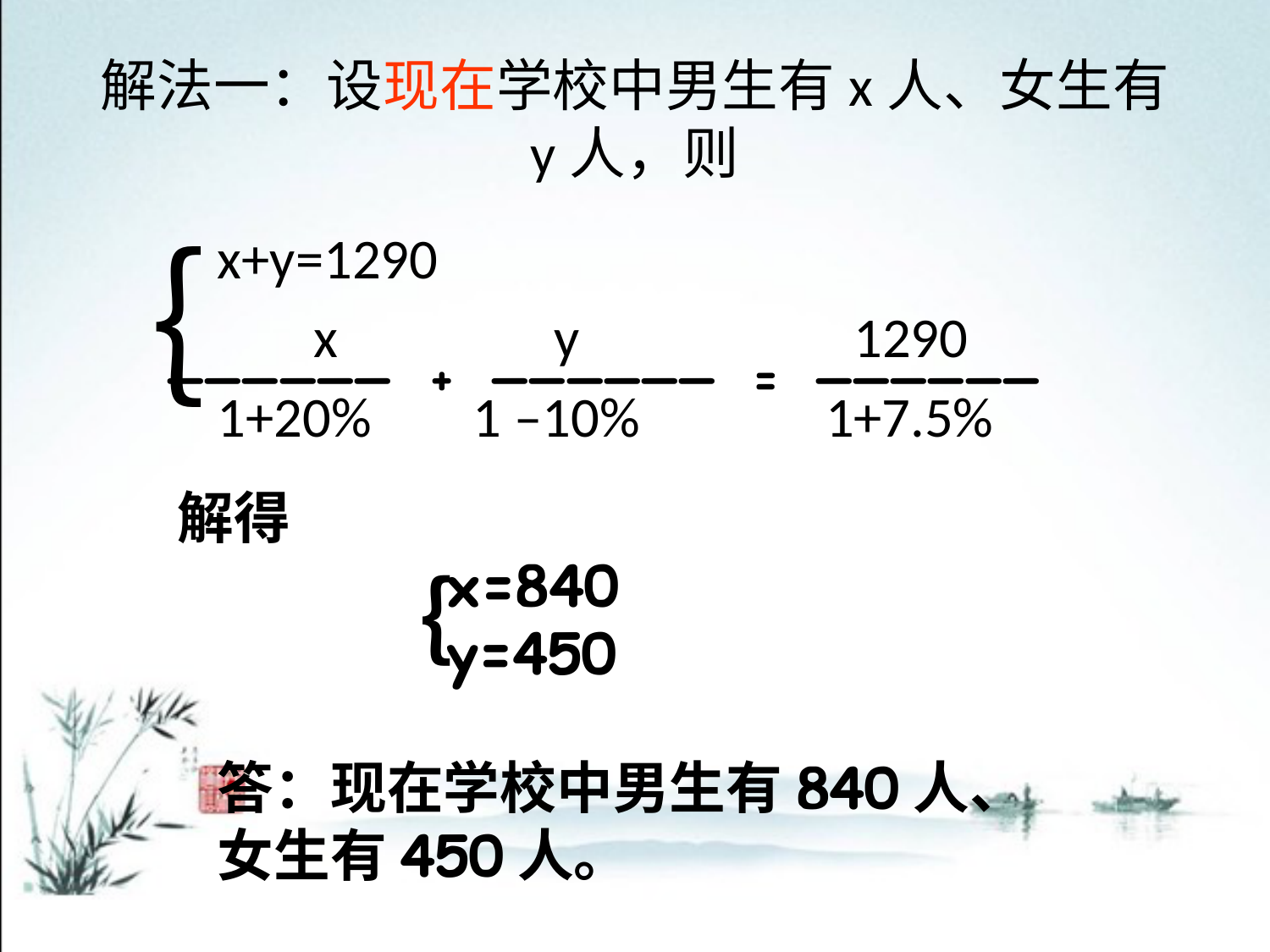

# 解法一：设现在学校中男生有x人、女生有 y人，则
｛
x+y=1290
 　x                 y              　 1290
1+20%        1 –10%       　 1+7.5%

——————  +  ——————  =  ——————
解得
           x=840
           y=450
｛
答：现在学校中男生有840人、女生有450人。